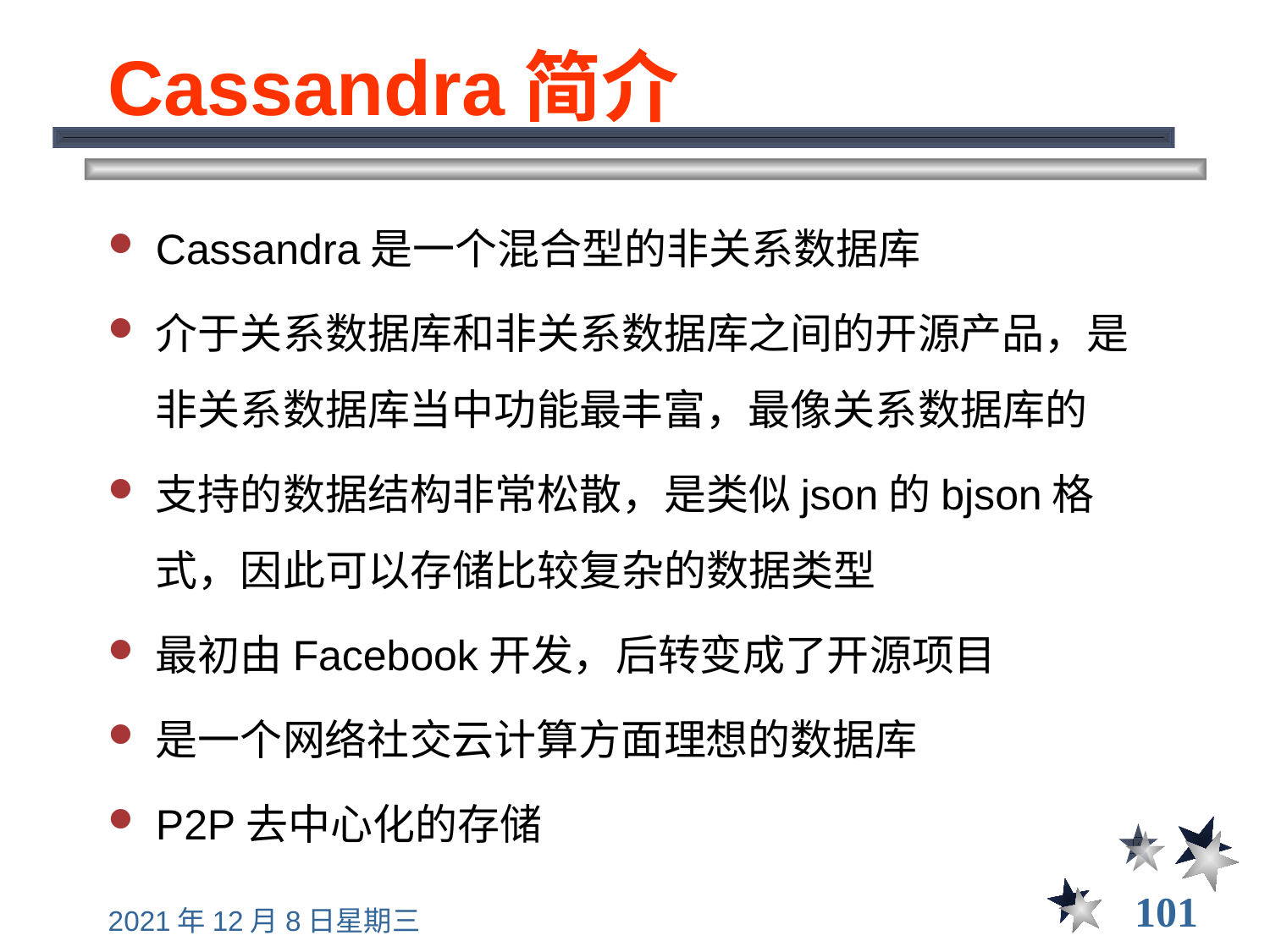

# Cassandra简介
Cassandra是一个混合型的非关系数据库
介于关系数据库和非关系数据库之间的开源产品，是非关系数据库当中功能最丰富，最像关系数据库的
支持的数据结构非常松散，是类似json的bjson格式，因此可以存储比较复杂的数据类型
最初由Facebook开发，后转变成了开源项目
是一个网络社交云计算方面理想的数据库
P2P去中心化的存储
101
2021年12月8日星期三
大数据管理----前言